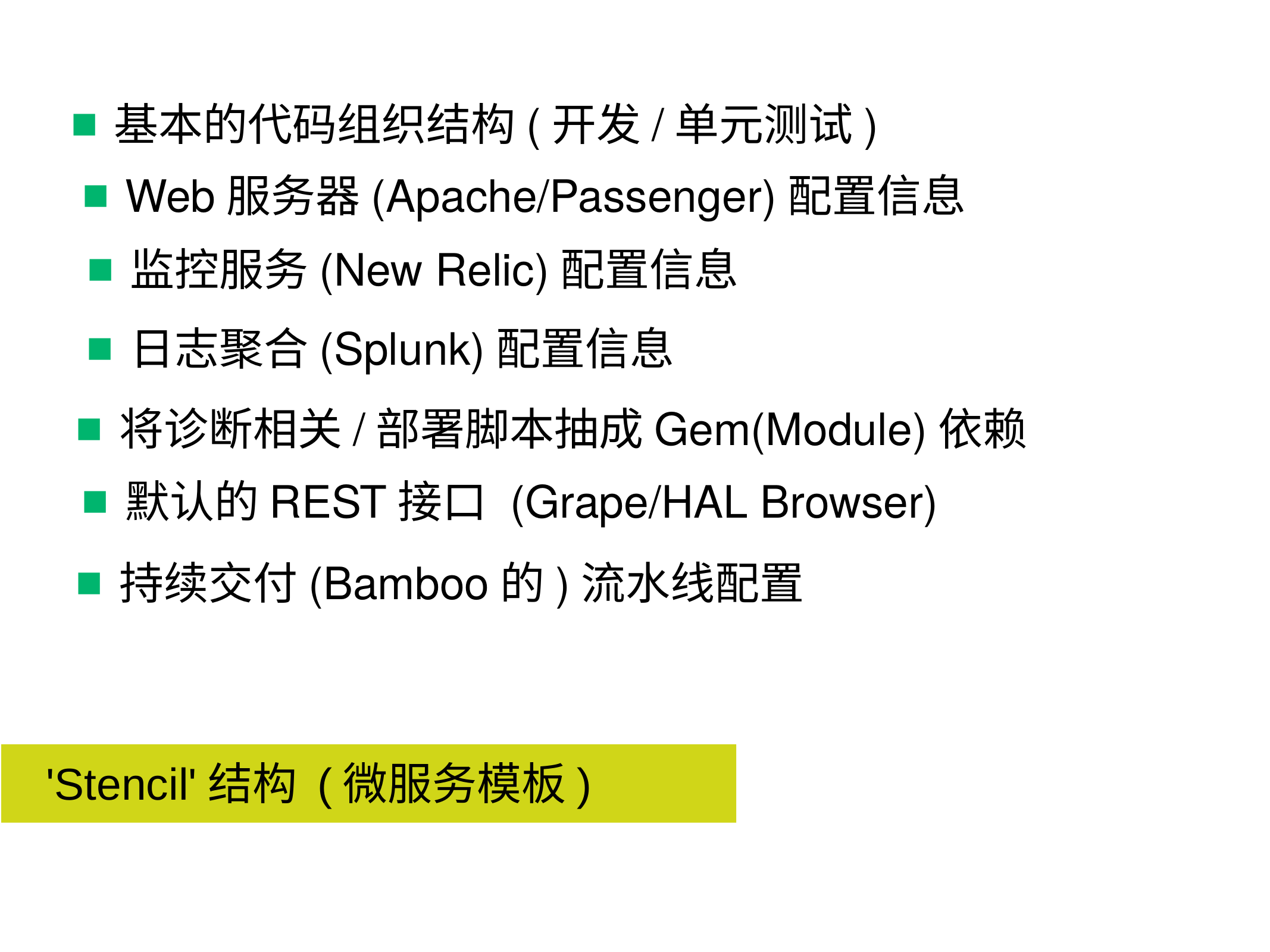

基本的代码组织结构(开发/单元测试)
Web服务器(Apache/Passenger)配置信息
监控服务(New Relic)配置信息
日志聚合(Splunk)配置信息
将诊断相关/部署脚本抽成Gem(Module)依赖
默认的REST接口 (Grape/HAL Browser)
持续交付(Bamboo的)流水线配置

'Stencil'结构 (微服务模板)
40